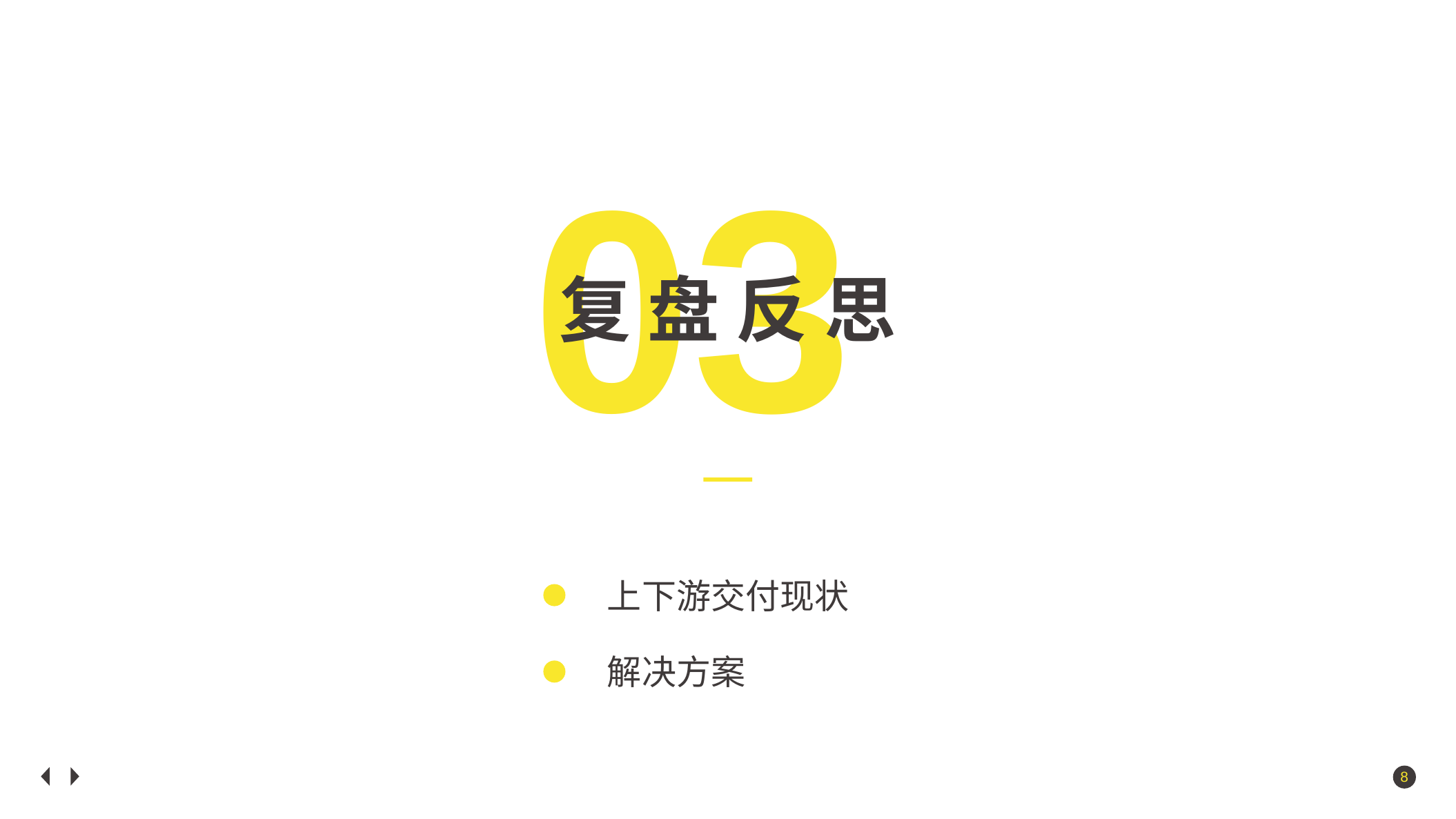

03
复 盘 反 思

上下游交付现状

解决方案

8